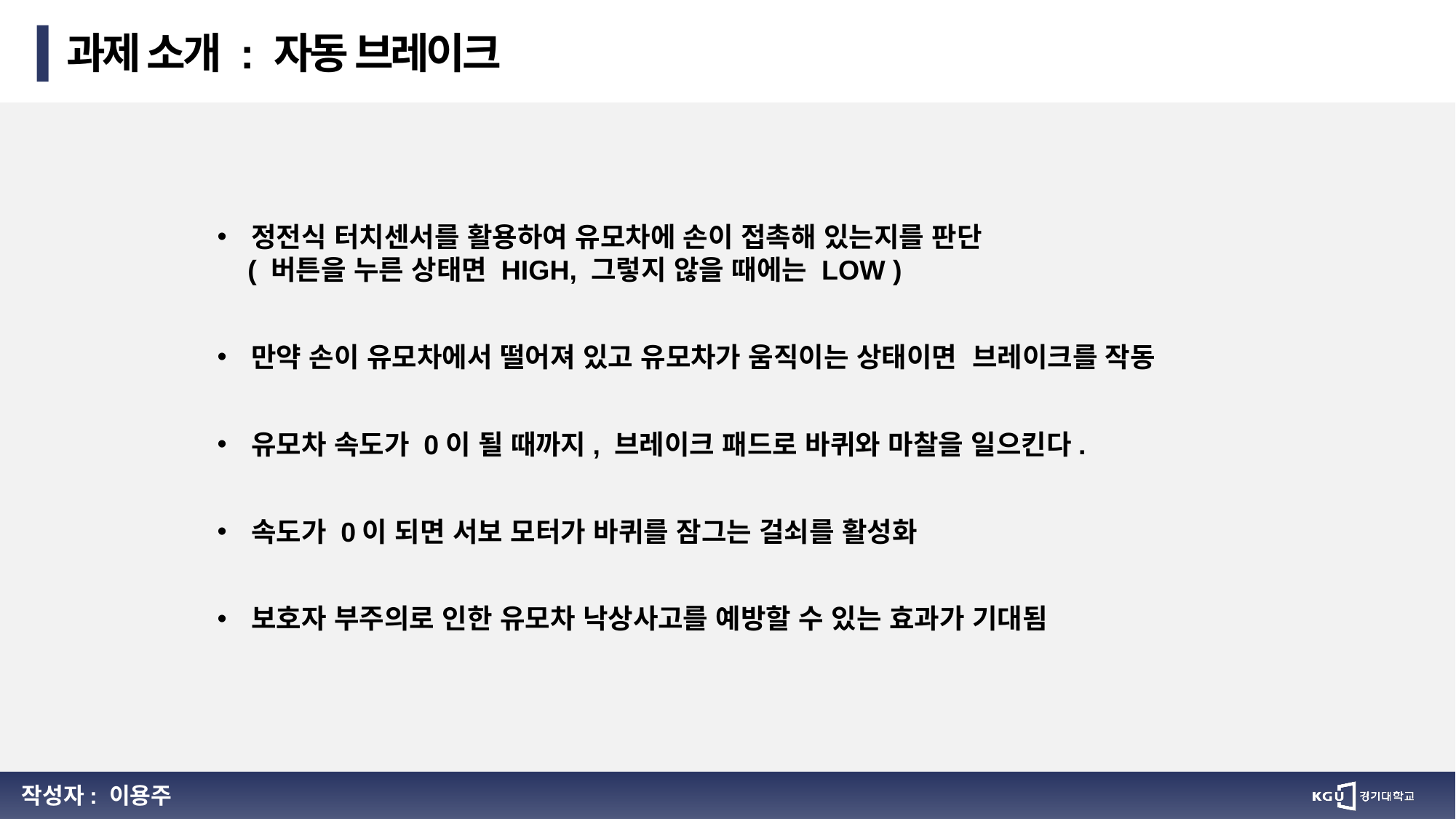

과제 소개 : 자동 브레이크

정전식 터치센서를 활용하여 유모차에 손이 접촉해 있는지를 판단
    ( 버튼을 누른 상태면 HIGH, 그렇지 않을 때에는 LOW )

만약 손이 유모차에서 떨어져 있고 유모차가 움직이는 상태이면  브레이크를 작동

유모차 속도가 0이 될 때까지, 브레이크 패드로 바퀴와 마찰을 일으킨다.

속도가 0이 되면 서보 모터가 바퀴를 잠그는 걸쇠를 활성화

보호자 부주의로 인한 유모차 낙상사고를 예방할 수 있는 효과가 기대됨
작성자: 이용주